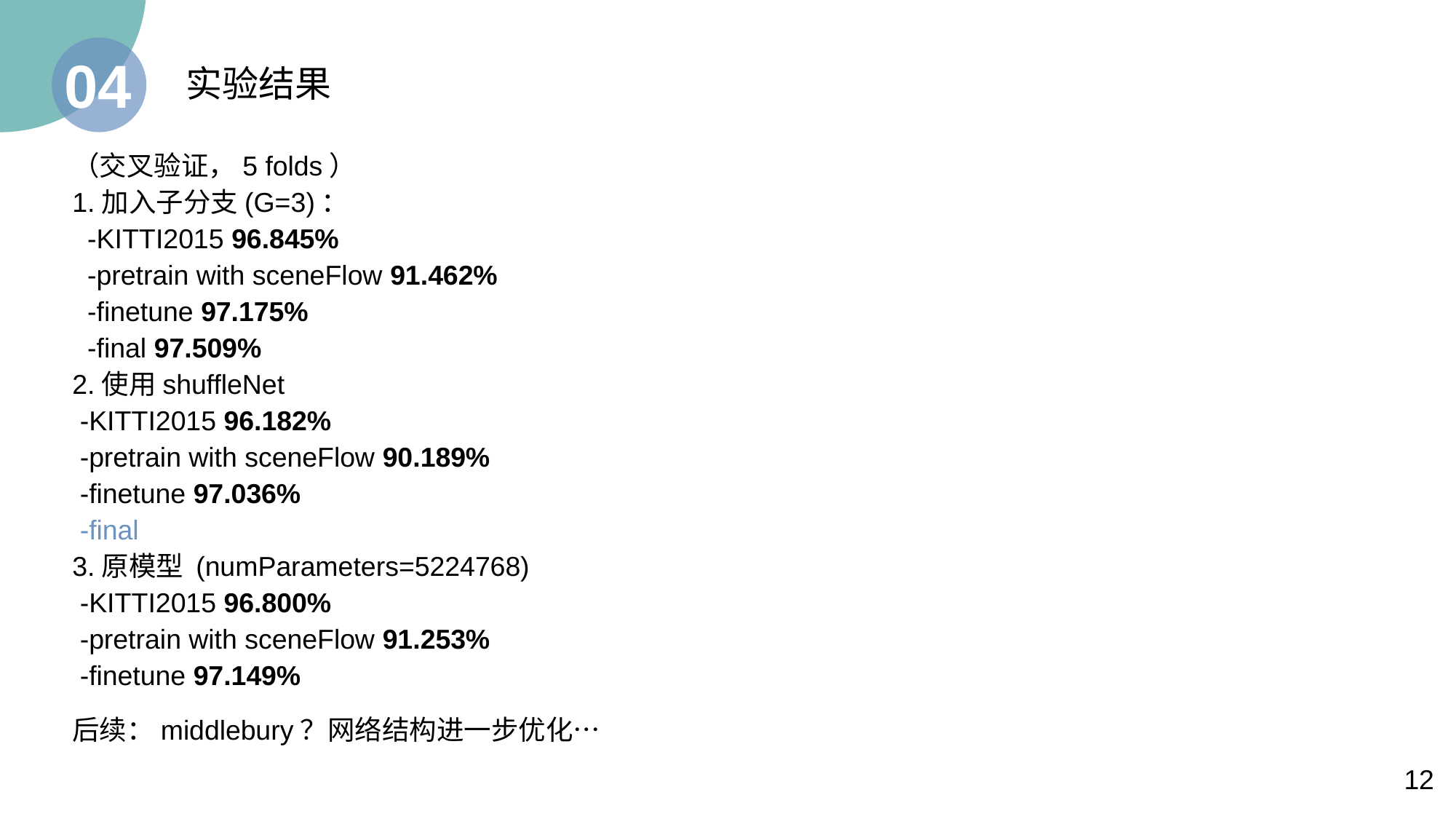

04
实验结果

（交叉验证，5 folds）

1.加入子分支(G=3)：

  -KITTI2015 96.845%

  -pretrain with sceneFlow 91.462%

  -finetune 97.175%

  -final 97.509%

2.使用shuffleNet

 -KITTI2015 96.182%

 -pretrain with sceneFlow 90.189%

 -finetune 97.036%

 -final

3.原模型 (numParameters=5224768)

 -KITTI2015 96.800%

 -pretrain with sceneFlow 91.253%

 -finetune 97.149%

后续：middlebury？网络结构进一步优化…
12